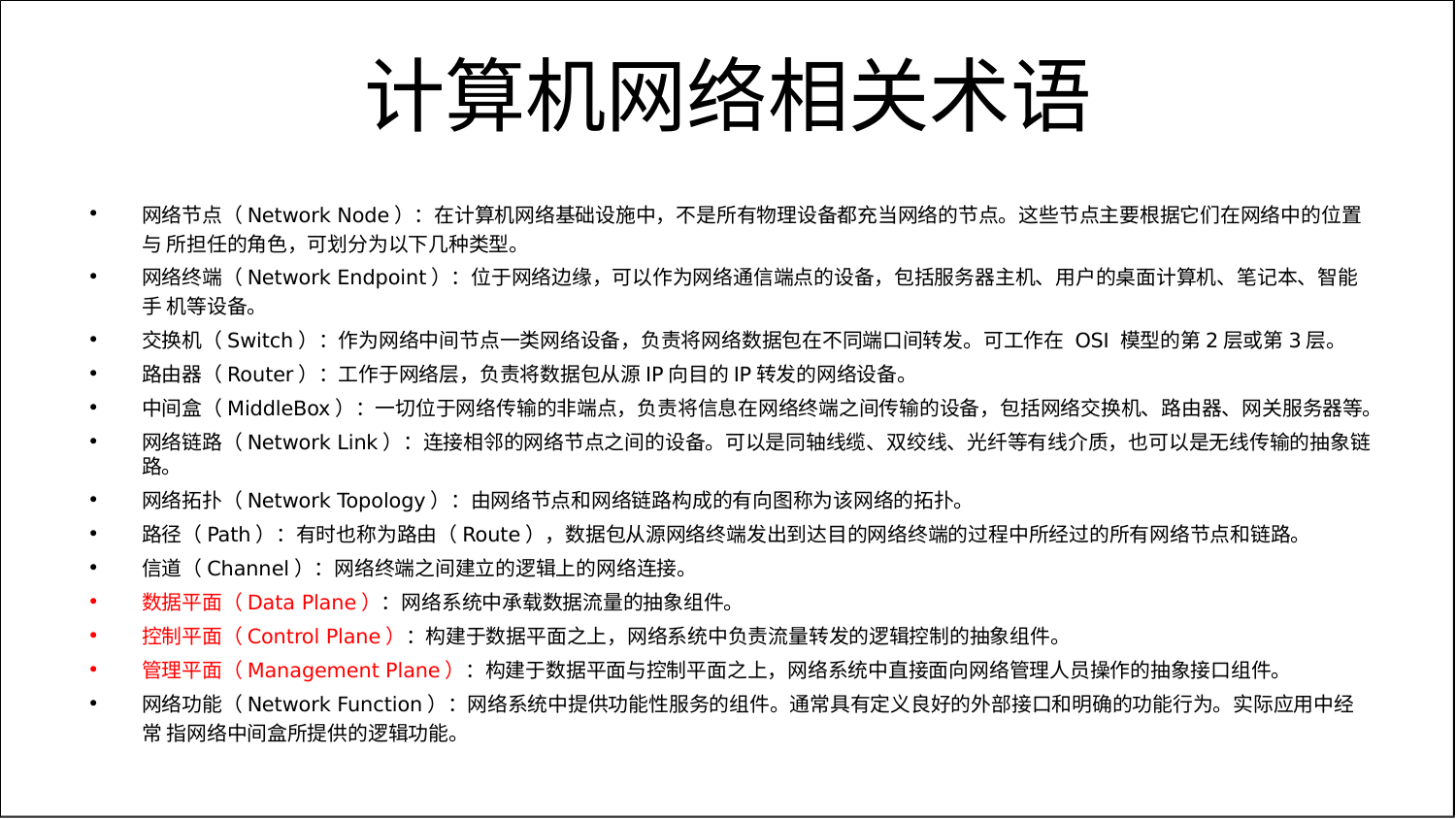

# 计算机网络相关术语
网络节点（Network Node）：在计算机网络基础设施中，不是所有物理设备都充当网络的节点。这些节点主要根据它们在网络中的位置与 所担任的角色，可划分为以下几种类型。
网络终端（Network Endpoint）：位于网络边缘，可以作为网络通信端点的设备，包括服务器主机、用户的桌面计算机、笔记本、智能手 机等设备。
交换机（Switch）：作为网络中间节点一类网络设备，负责将网络数据包在不同端口间转发。可工作在 OSI 模型的第2层或第3层。
路由器（Router）：工作于网络层，负责将数据包从源IP向目的IP转发的网络设备。
中间盒（MiddleBox）：一切位于网络传输的非端点，负责将信息在网络终端之间传输的设备，包括网络交换机、路由器、网关服务器等。
网络链路（Network Link）：连接相邻的网络节点之间的设备。可以是同轴线缆、双绞线、光纤等有线介质，也可以是无线传输的抽象链路。
网络拓扑（Network Topology）：由网络节点和网络链路构成的有向图称为该网络的拓扑。
路径（Path）：有时也称为路由（Route），数据包从源网络终端发出到达目的网络终端的过程中所经过的所有网络节点和链路。
信道（Channel）：网络终端之间建立的逻辑上的网络连接。
数据平面（Data Plane）：网络系统中承载数据流量的抽象组件。
控制平面（Control Plane）：构建于数据平面之上，网络系统中负责流量转发的逻辑控制的抽象组件。
管理平面（Management Plane）：构建于数据平面与控制平面之上，网络系统中直接面向网络管理人员操作的抽象接口组件。
网络功能（Network Function）：网络系统中提供功能性服务的组件。通常具有定义良好的外部接口和明确的功能行为。实际应用中经常 指网络中间盒所提供的逻辑功能。